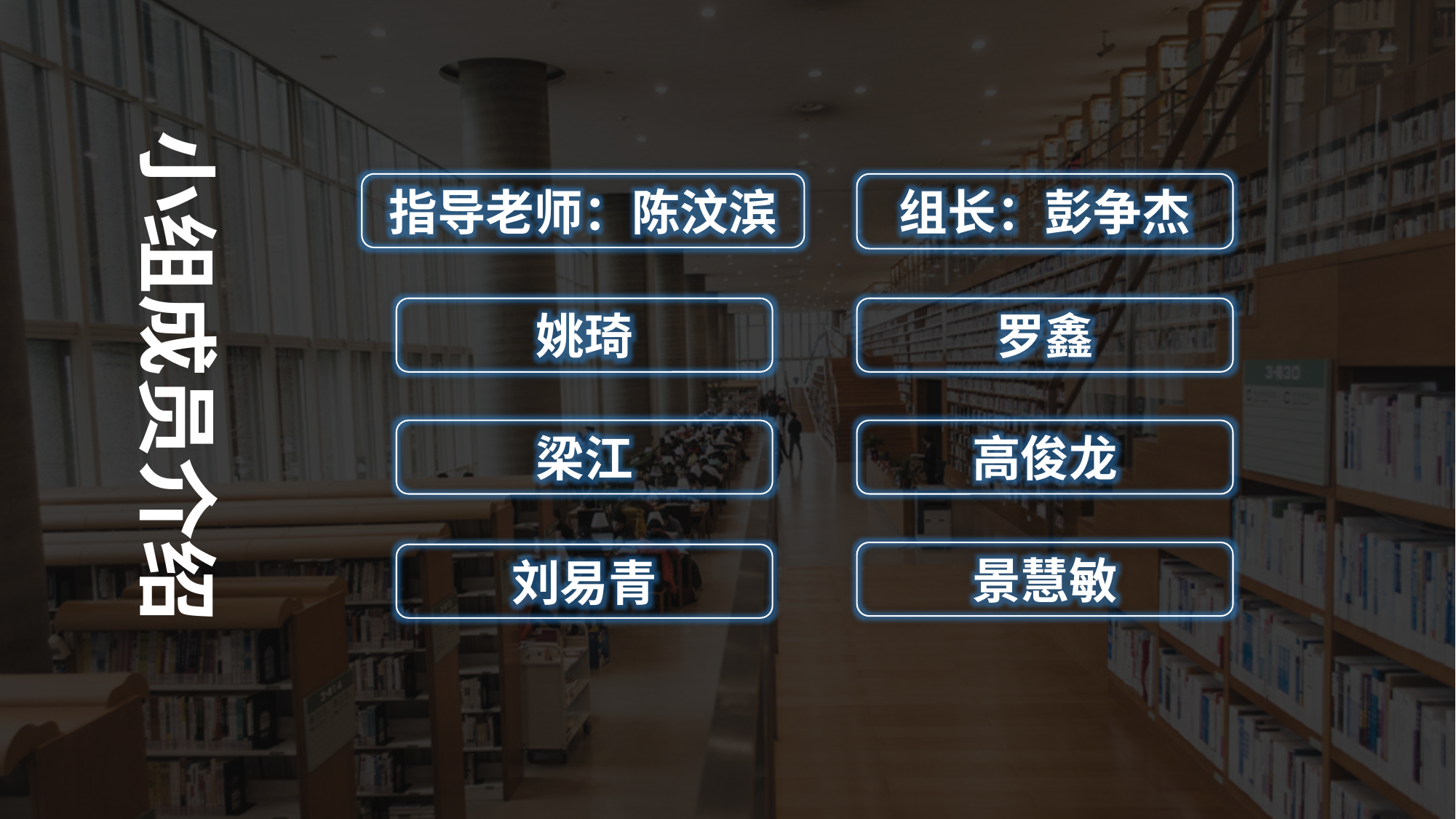

小组成员介绍
指导老师：陈汶滨
组长：彭争杰
罗鑫
姚琦
高俊龙
梁江
景慧敏
刘易青